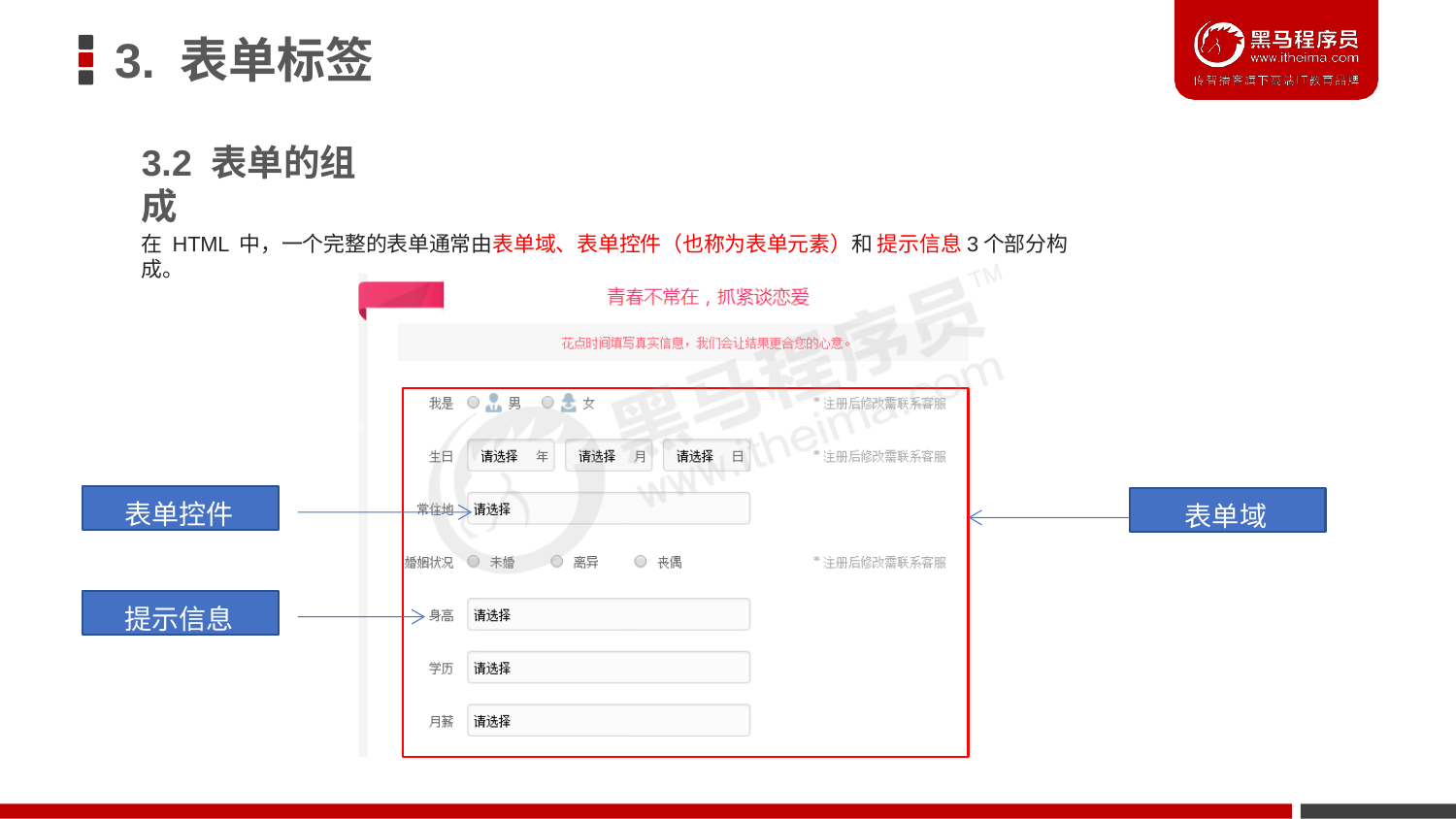

# 3. 表单标签
3.2 表单的组成

在 HTML 中，一个完整的表单通常由表单域、表单控件（也称为表单元素）和 提示信息3个部分构成。

表单控件
表单域

提示信息